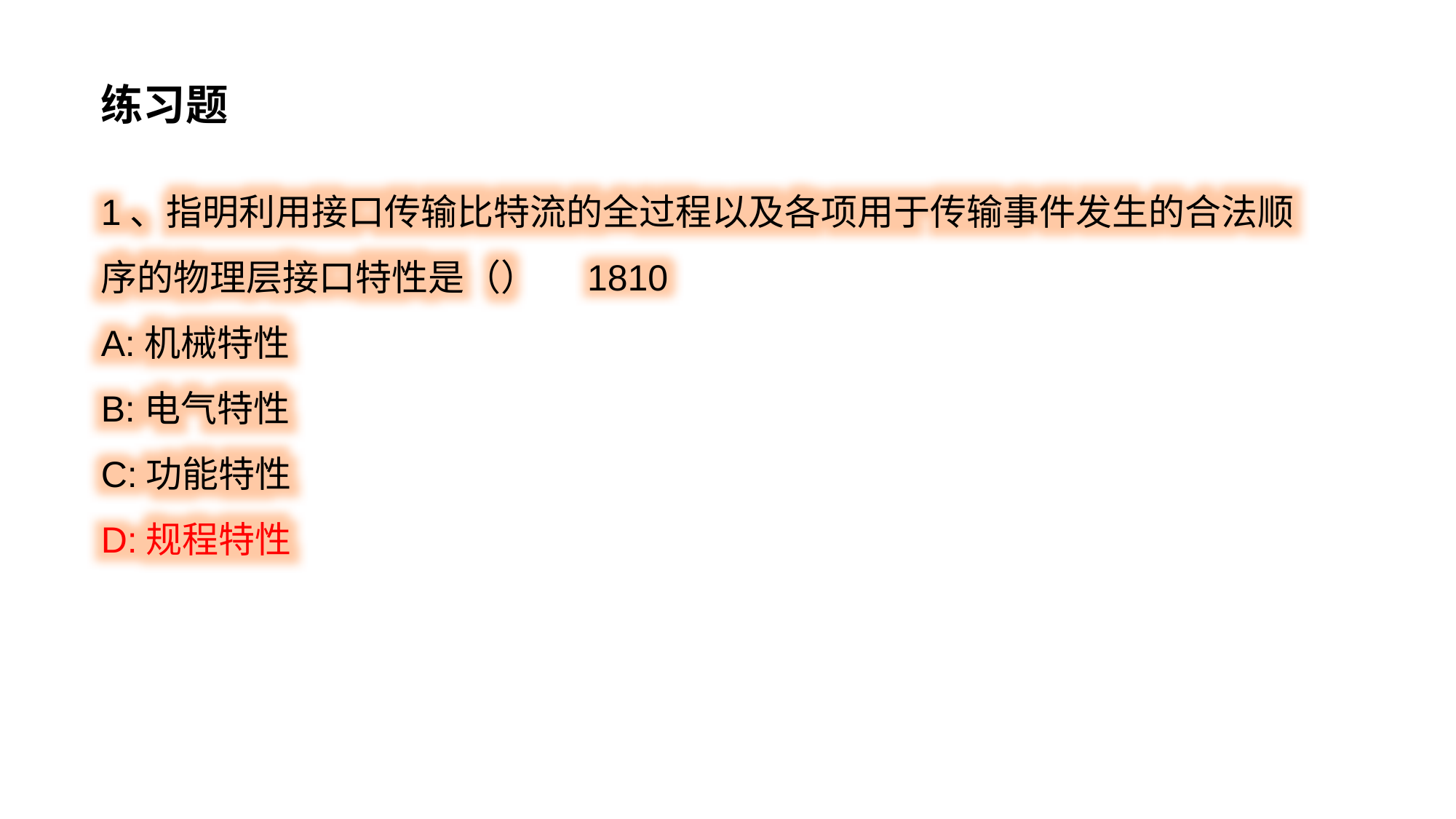

练习题
1、指明利用接口传输比特流的全过程以及各项用于传输事件发生的合法顺序的物理层接口特性是（）     1810
A:机械特性
B:电气特性
C:功能特性
D:规程特性